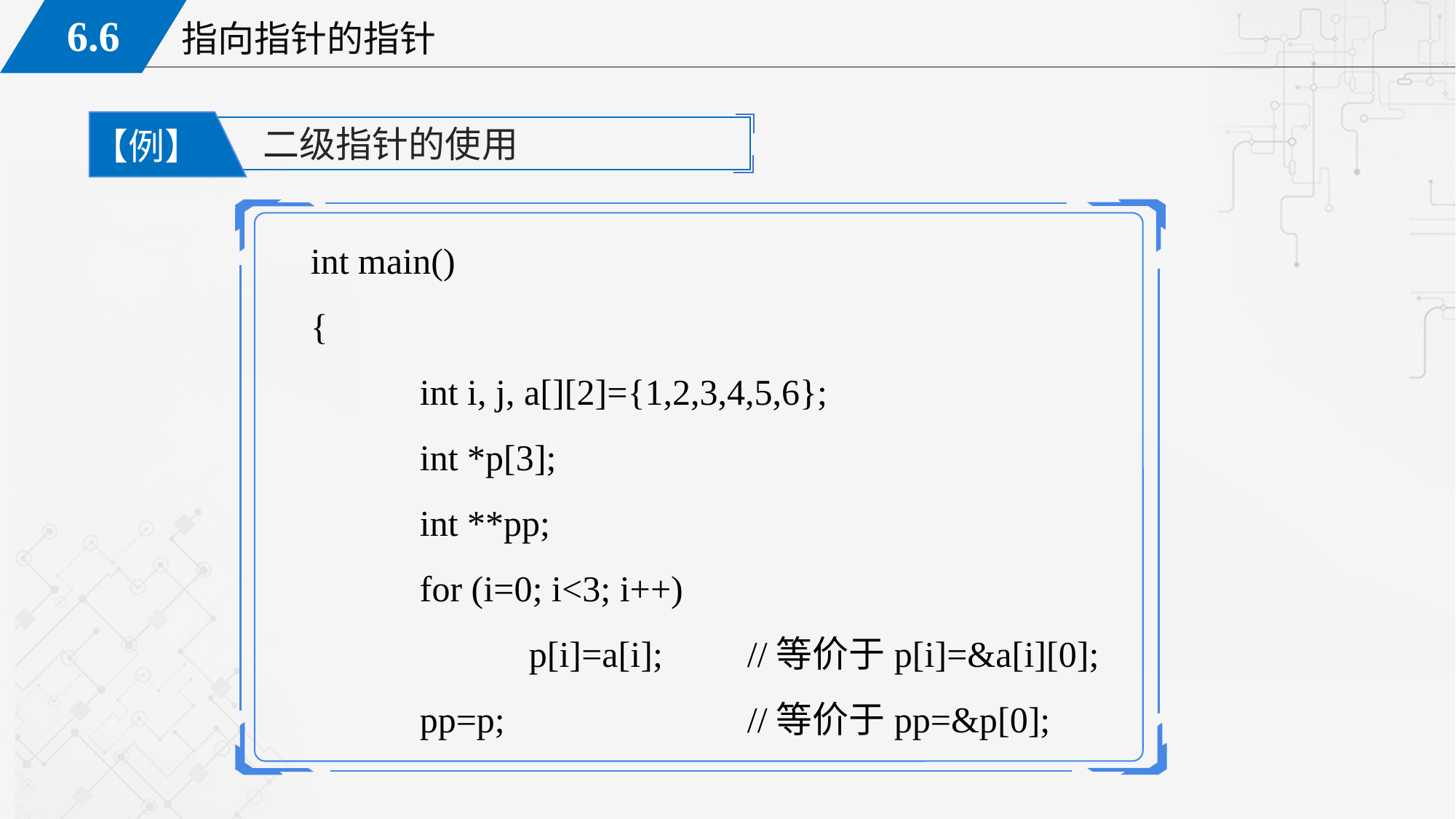

二级指针的使用

【例】

int main()
{
	int i, j, a[][2]={1,2,3,4,5,6};
	int *p[3];
	int **pp;
	for (i=0; i<3; i++)
		p[i]=a[i];	//等价于p[i]=&a[i][0];
	pp=p;			//等价于pp=&p[0];